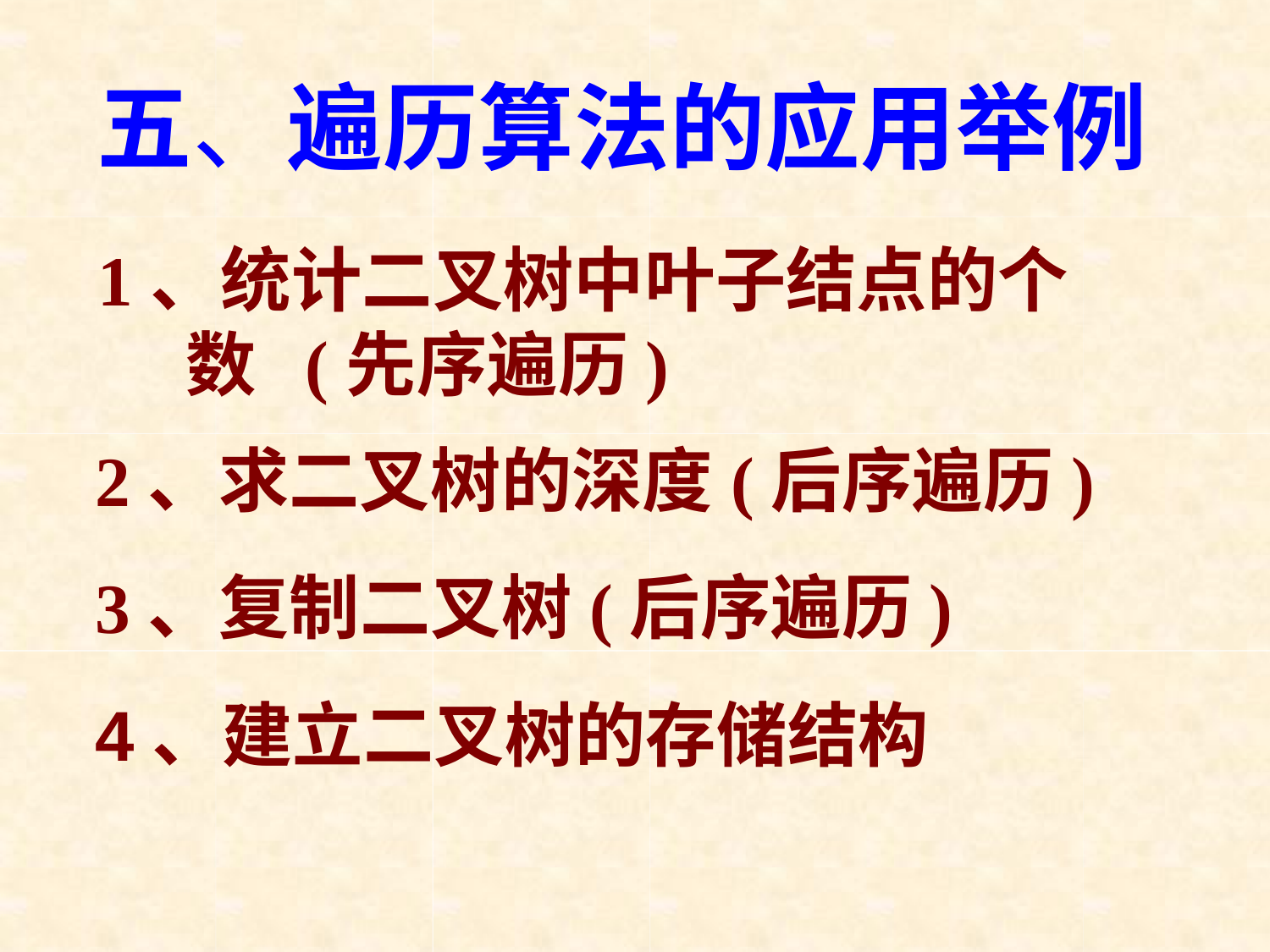

# 五、遍历算法的应用举例
1、统计二叉树中叶子结点的个数  (先序遍历)
2、求二叉树的深度(后序遍历)
3、复制二叉树(后序遍历)
4、建立二叉树的存储结构